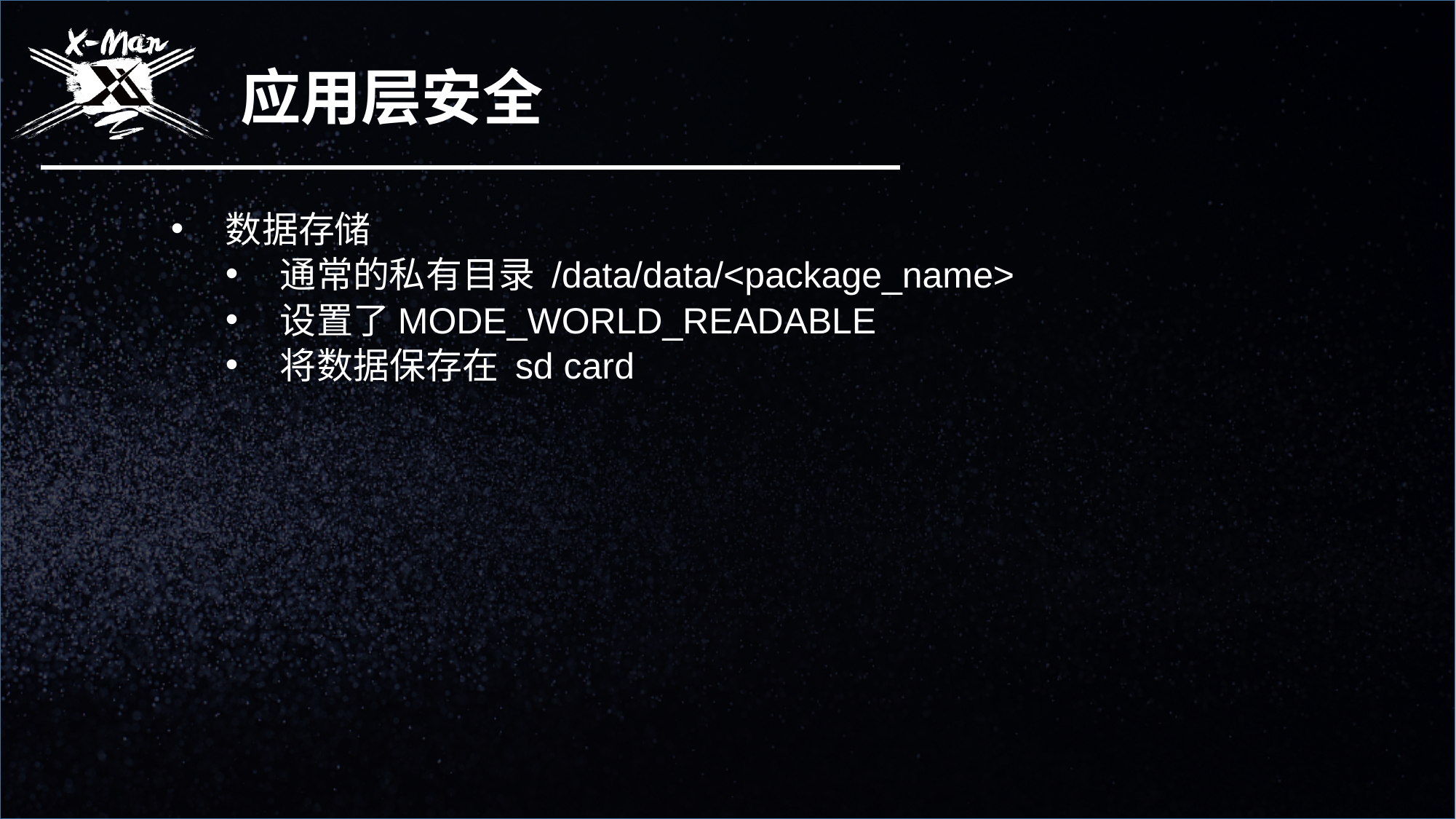

应用层安全
数据存储
通常的私有目录 /data/data/<package_name>
设置了MODE_WORLD_READABLE
将数据保存在 sd card